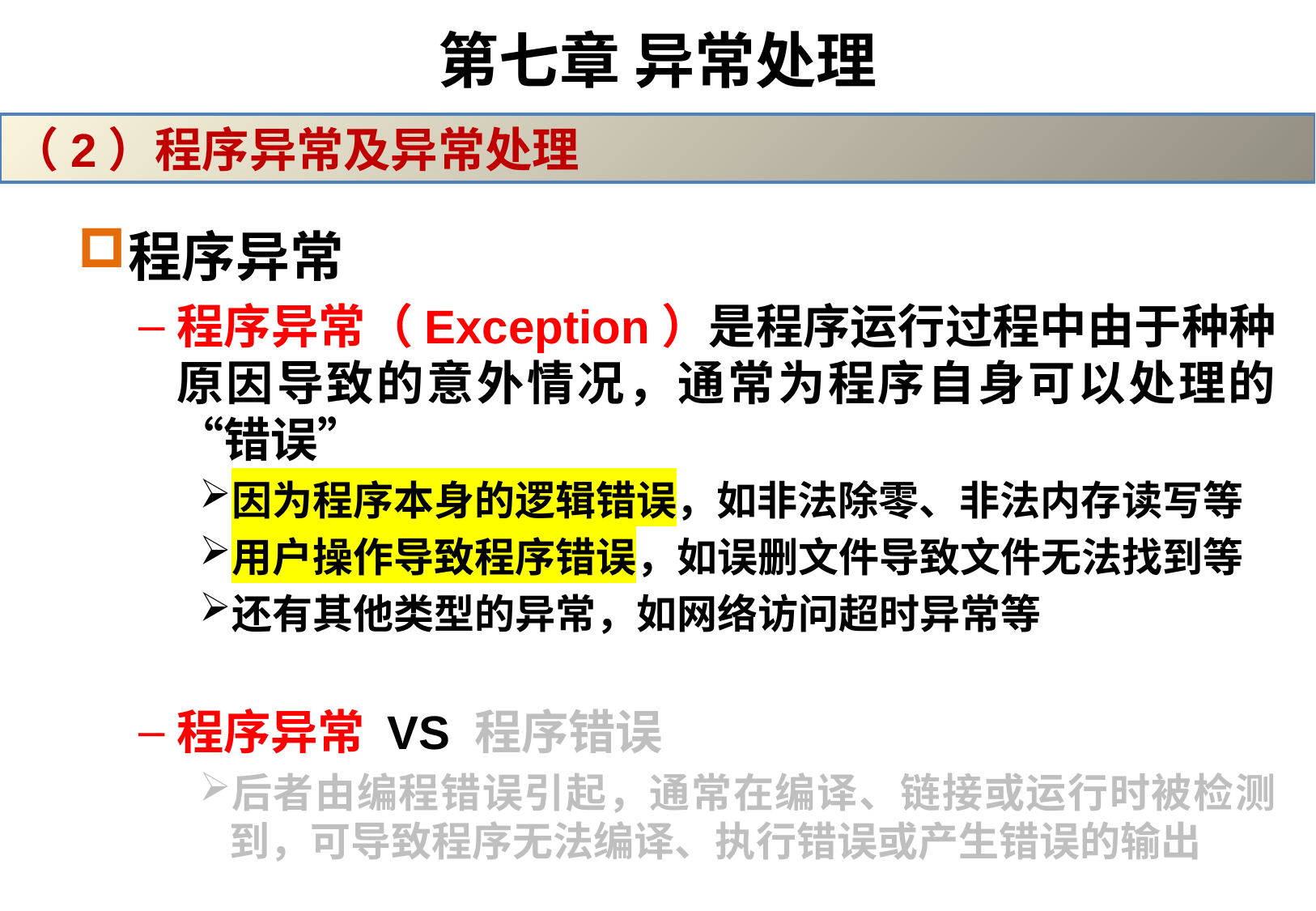

# 第七章 异常处理
（2）程序异常及异常处理
程序异常
程序异常（Exception）是程序运行过程中由于种种原因导致的意外情况，通常为程序自身可以处理的“错误”
因为程序本身的逻辑错误，如非法除零、非法内存读写等
用户操作导致程序错误，如误删文件导致文件无法找到等
还有其他类型的异常，如网络访问超时异常等

程序异常 VS 程序错误
后者由编程错误引起，通常在编译、链接或运行时被检测到，可导致程序无法编译、执行错误或产生错误的输出